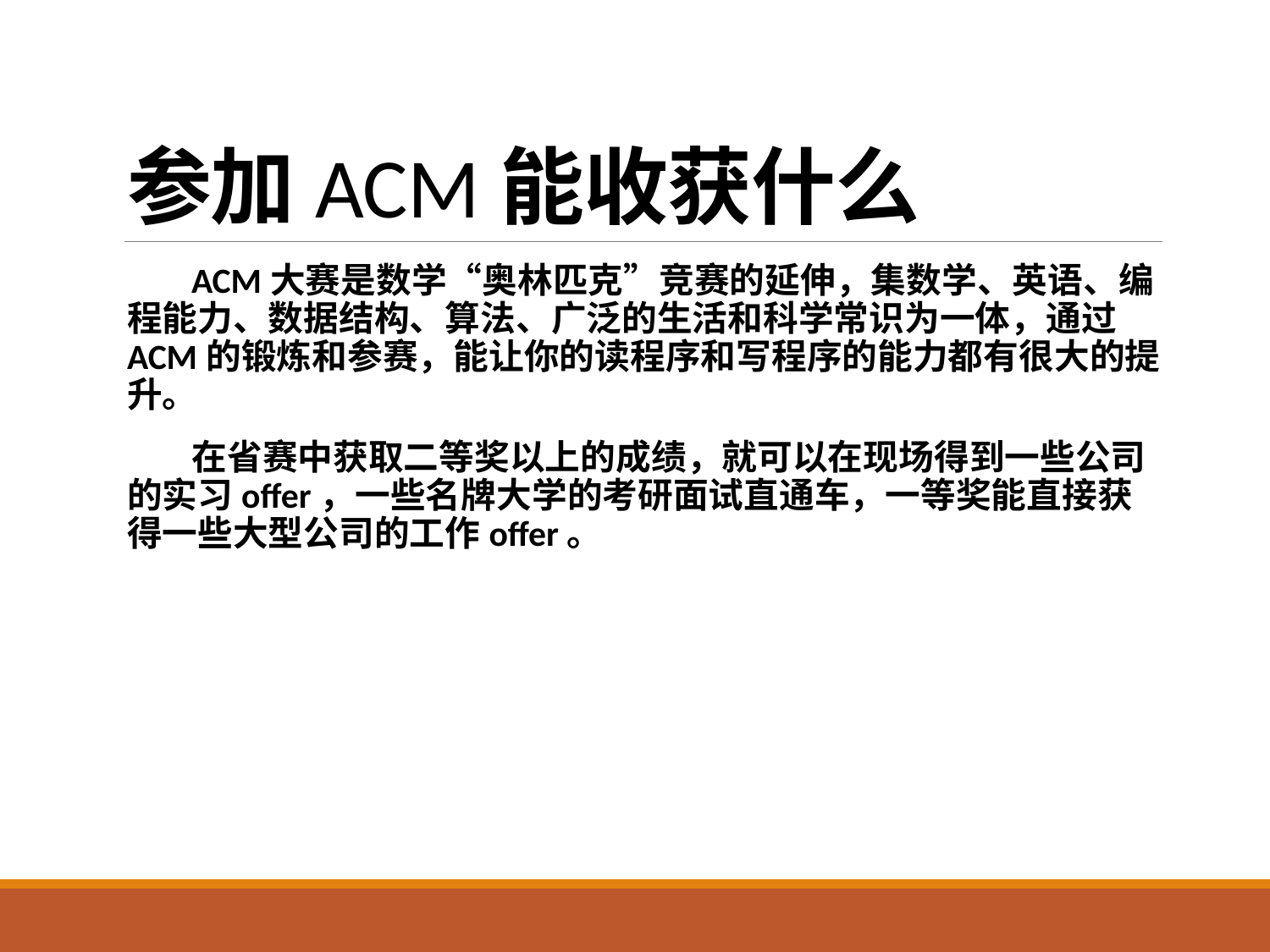

# 参加ACM能收获什么
        ACM大赛是数学“奥林匹克”竞赛的延伸，集数学、英语、编程能力、数据结构、算法、广泛的生活和科学常识为一体，通过ACM的锻炼和参赛，能让你的读程序和写程序的能力都有很大的提升。
       在省赛中获取二等奖以上的成绩，就可以在现场得到一些公司的实习offer，一些名牌大学的考研面试直通车，一等奖能直接获得一些大型公司的工作offer。